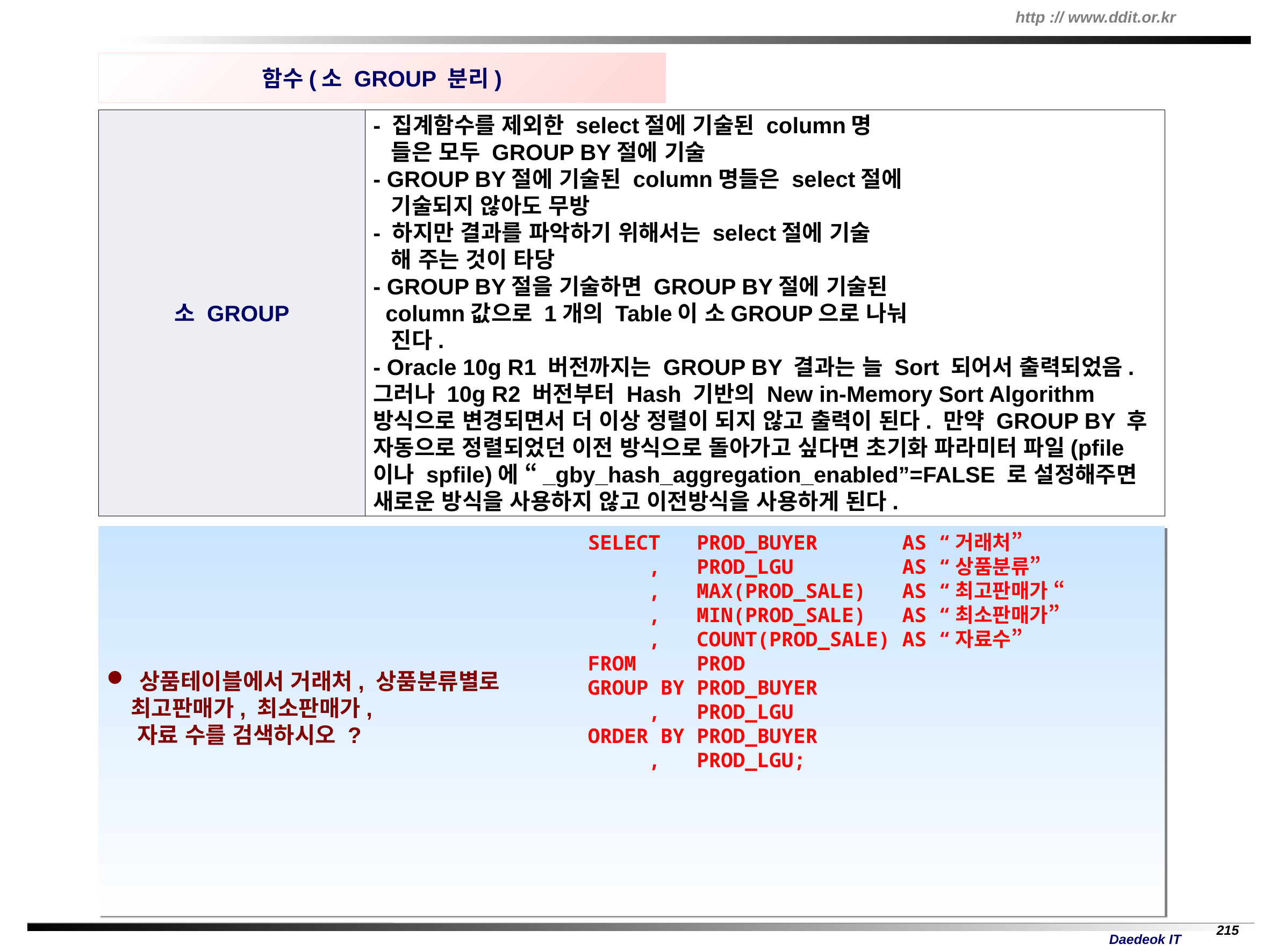

함수(소 GROUP 분리)
소 GROUP
- 집계함수를 제외한 select절에 기술된 column명
  들은 모두 GROUP BY절에 기술
- GROUP BY절에 기술된 column명들은 select절에
  기술되지 않아도 무방
- 하지만 결과를 파악하기 위해서는 select절에 기술
  해 주는 것이 타당
- GROUP BY절을 기술하면 GROUP BY절에 기술된
  column값으로 1개의 Table이 소GROUP으로 나눠
  진다.
- Oracle 10g R1 버전까지는 GROUP BY 결과는 늘 Sort 되어서 출력되었음. 그러나 10g R2 버전부터 Hash 기반의 New in-Memory Sort Algorithm 방식으로 변경되면서 더 이상 정렬이 되지 않고 출력이 된다. 만약 GROUP BY 후 자동으로 정렬되었던 이전 방식으로 돌아가고 싶다면 초기화 파라미터 파일(pfile이나 spfile)에 “_gby_hash_aggregation_enabled”=FALSE 로 설정해주면 새로운 방식을 사용하지 않고 이전방식을 사용하게 된다.
 상품테이블에서 거래처, 상품분류별로
   최고판매가, 최소판매가,
    자료 수를 검색하시오 ?

SELECT   PROD_BUYER       AS “거래처”
     ,   PROD_LGU         AS “상품분류”
     ,   MAX(PROD_SALE)   AS “최고판매가 “
     ,   MIN(PROD_SALE)   AS “최소판매가”
     ,   COUNT(PROD_SALE) AS “자료수”
FROM     PROD
GROUP BY PROD_BUYER
     ,   PROD_LGU
ORDER BY PROD_BUYER
     ,   PROD_LGU;